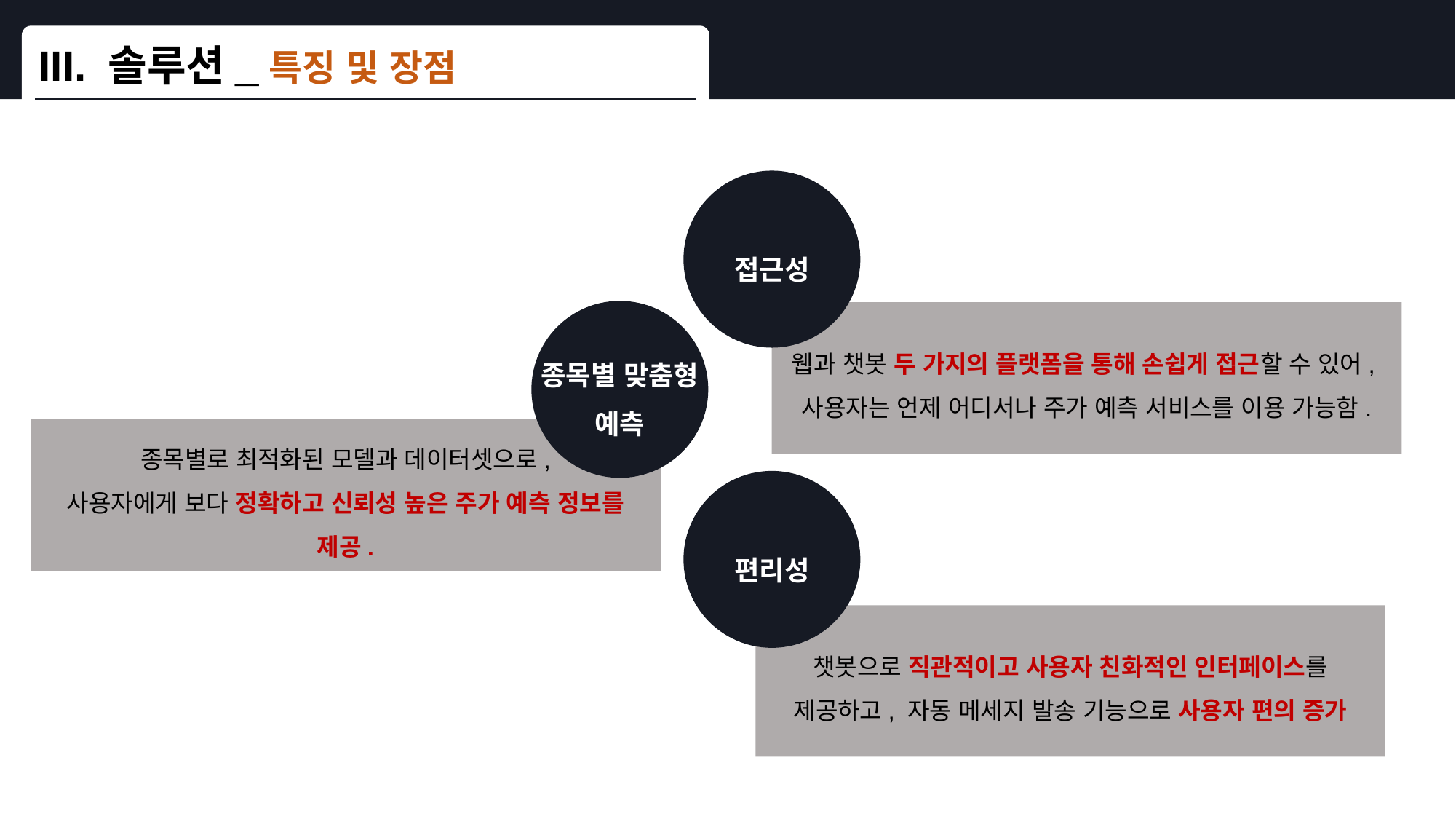

III. 솔루션_특징 및 장점

접근성

종목별 맞춤형
예측
웹과 챗봇 두 가지의 플랫폼을 통해 손쉽게 접근할 수 있어,
사용자는 언제 어디서나 주가 예측 서비스를 이용 가능함.
종목별로 최적화된 모델과 데이터셋으로,
사용자에게 보다 정확하고 신뢰성 높은 주가 예측 정보를 제공.

편리성
챗봇으로 직관적이고 사용자 친화적인 인터페이스를 제공하고, 자동 메세지 발송 기능으로 사용자 편의 증가